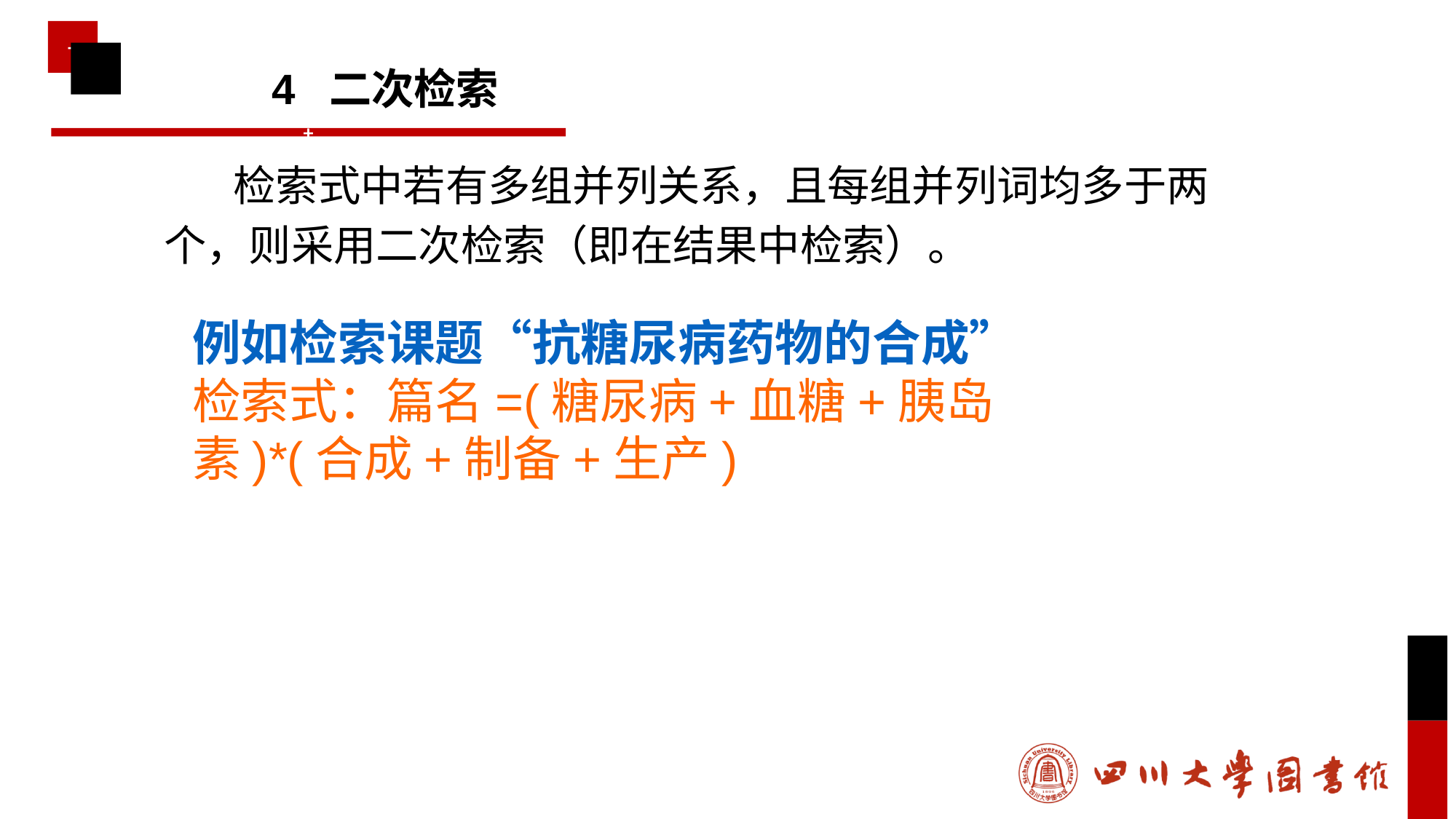

4  二次检索
        检索式中若有多组并列关系，且每组并列词均多于两
个，则采用二次检索（即在结果中检索）。
例如检索课题“抗糖尿病药物的合成”
检索式：篇名=(糖尿病+血糖+胰岛素)*(合成+制备+生产)